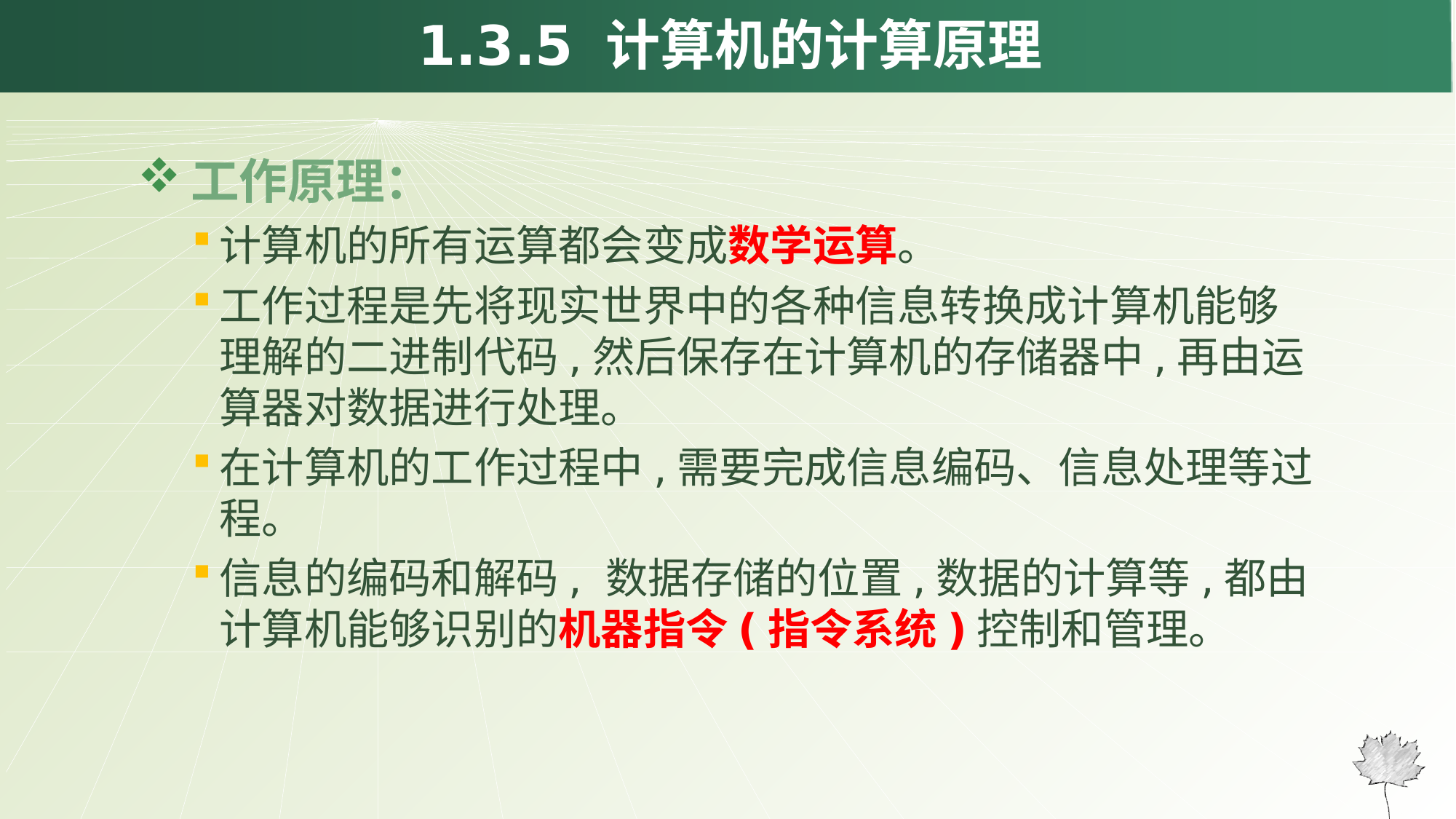

1.3.5 计算机的计算原理
工作原理：
计算机的所有运算都会变成数学运算。
工作过程是先将现实世界中的各种信息转换成计算机能够理解的二进制代码,然后保存在计算机的存储器中,再由运算器对数据进行处理。
在计算机的工作过程中,需要完成信息编码、信息处理等过程。
信息的编码和解码, 数据存储的位置,数据的计算等,都由计算机能够识别的机器指令(指令系统)控制和管理。